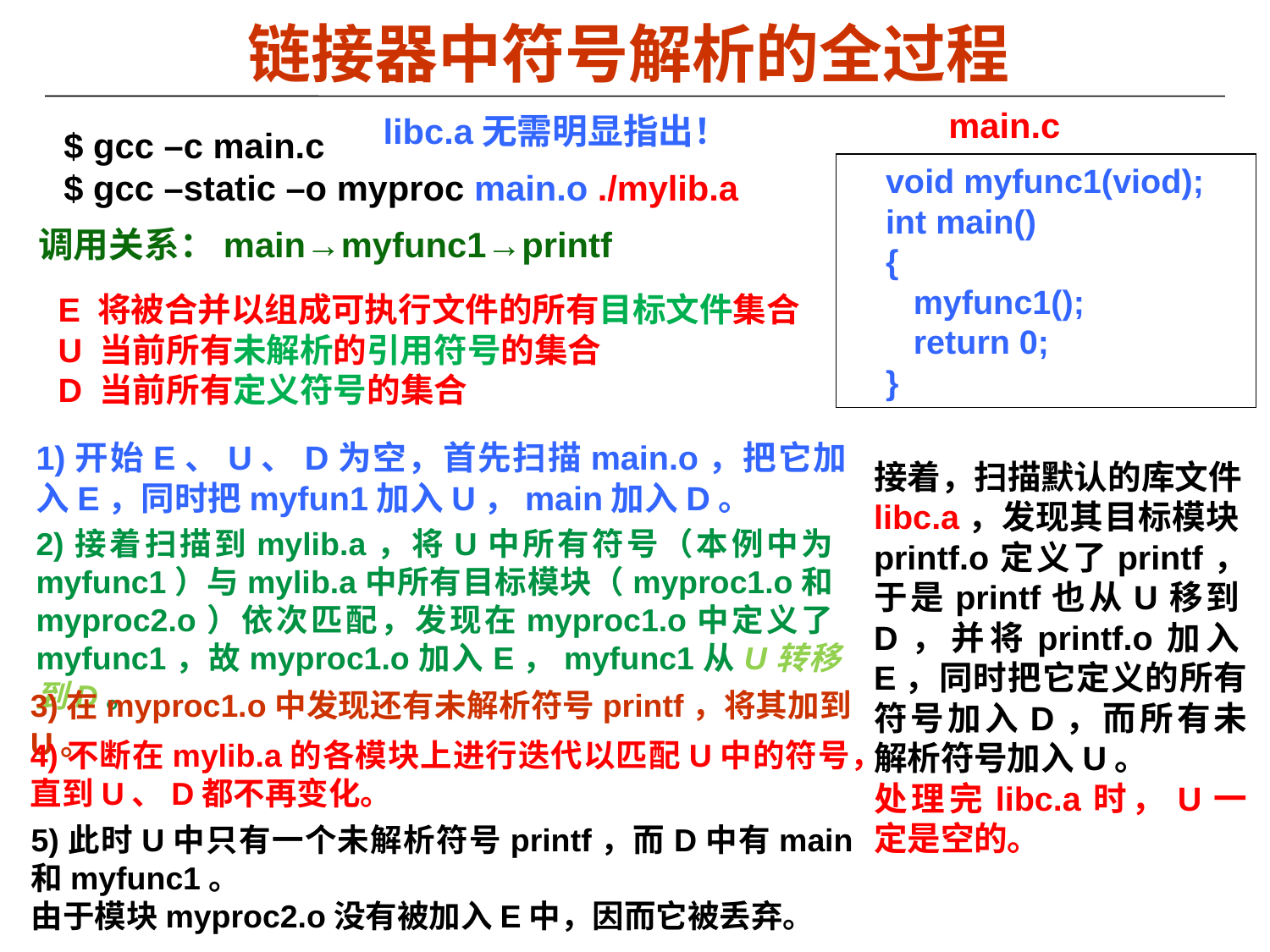

# 链接器中符号解析的全过程
main.c
libc.a无需明显指出！
$ gcc –c main.c
$ gcc –static –o myproc main.o ./mylib.a
void myfunc1(viod);
int main()
{
   myfunc1();
   return 0;
}
调用关系：main→myfunc1→printf
E 将被合并以组成可执行文件的所有目标文件集合
U 当前所有未解析的引用符号的集合
D 当前所有定义符号的集合
1)开始E、U、D为空，首先扫描main.o，把它加入E，同时把myfun1加入U，main加入D。
接着，扫描默认的库文件libc.a，发现其目标模块printf.o定义了printf，于是printf也从U移到D，并将printf.o加入E，同时把它定义的所有符号加入D，而所有未解析符号加入U。
处理完libc.a时，U一定是空的。
2)接着扫描到mylib.a，将U中所有符号（本例中为myfunc1）与mylib.a中所有目标模块（myproc1.o和myproc2.o）依次匹配，发现在myproc1.o中定义了myfunc1，故myproc1.o加入E，myfunc1从U转移到D。
3)在myproc1.o中发现还有未解析符号printf，将其加到U。
4)不断在mylib.a的各模块上进行迭代以匹配U中的符号，直到U、D都不再变化。
5)此时U中只有一个未解析符号printf，而D中有main和myfunc1。
由于模块myproc2.o没有被加入E中，因而它被丢弃。